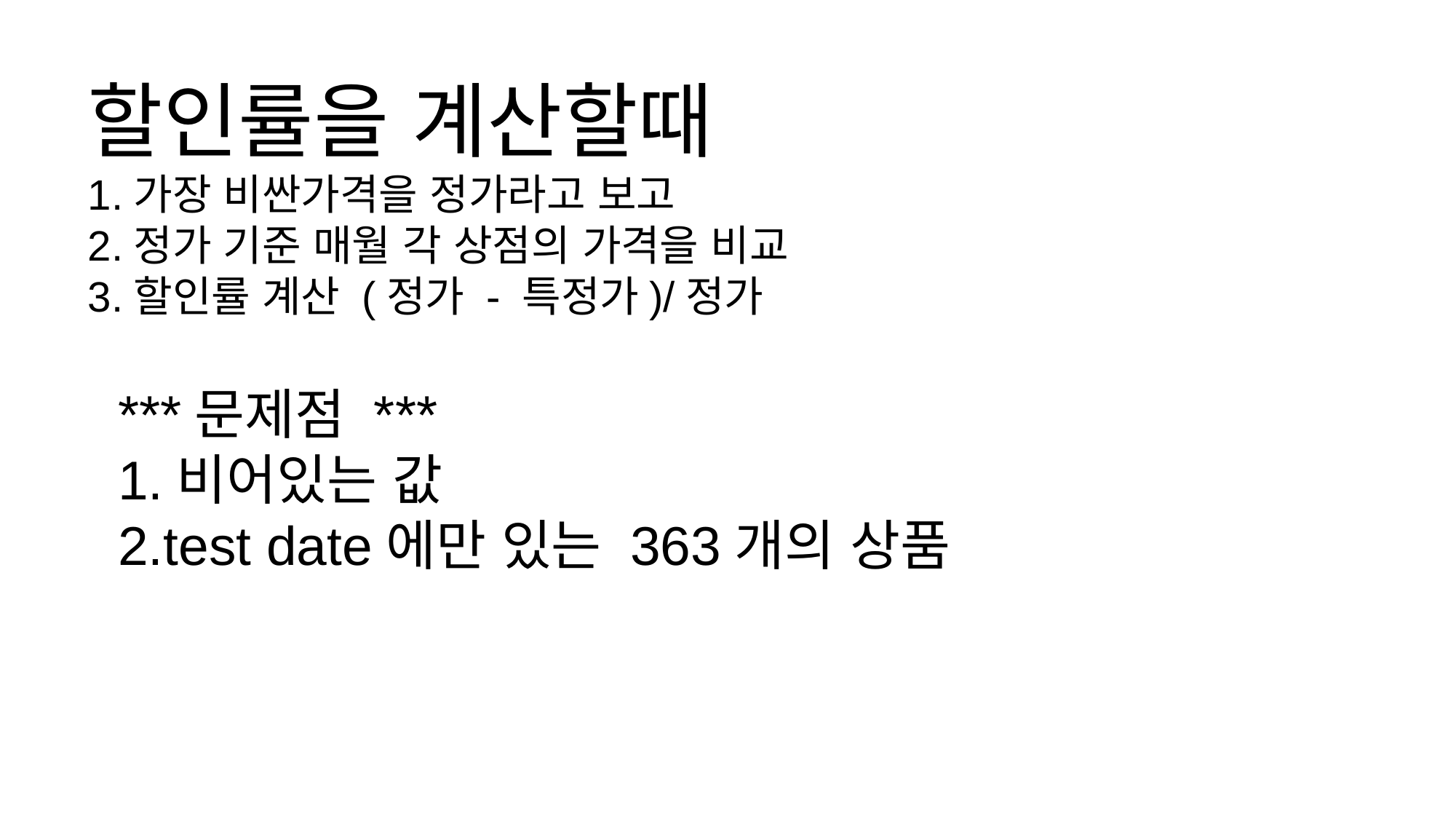

할인률을 계산할때
1.가장 비싼가격을 정가라고 보고
2.정가 기준 매월 각 상점의 가격을 비교
3.할인률 계산 (정가 - 특정가)/정가
***문제점 ***
1.비어있는 값
2.test date에만 있는 363개의 상품